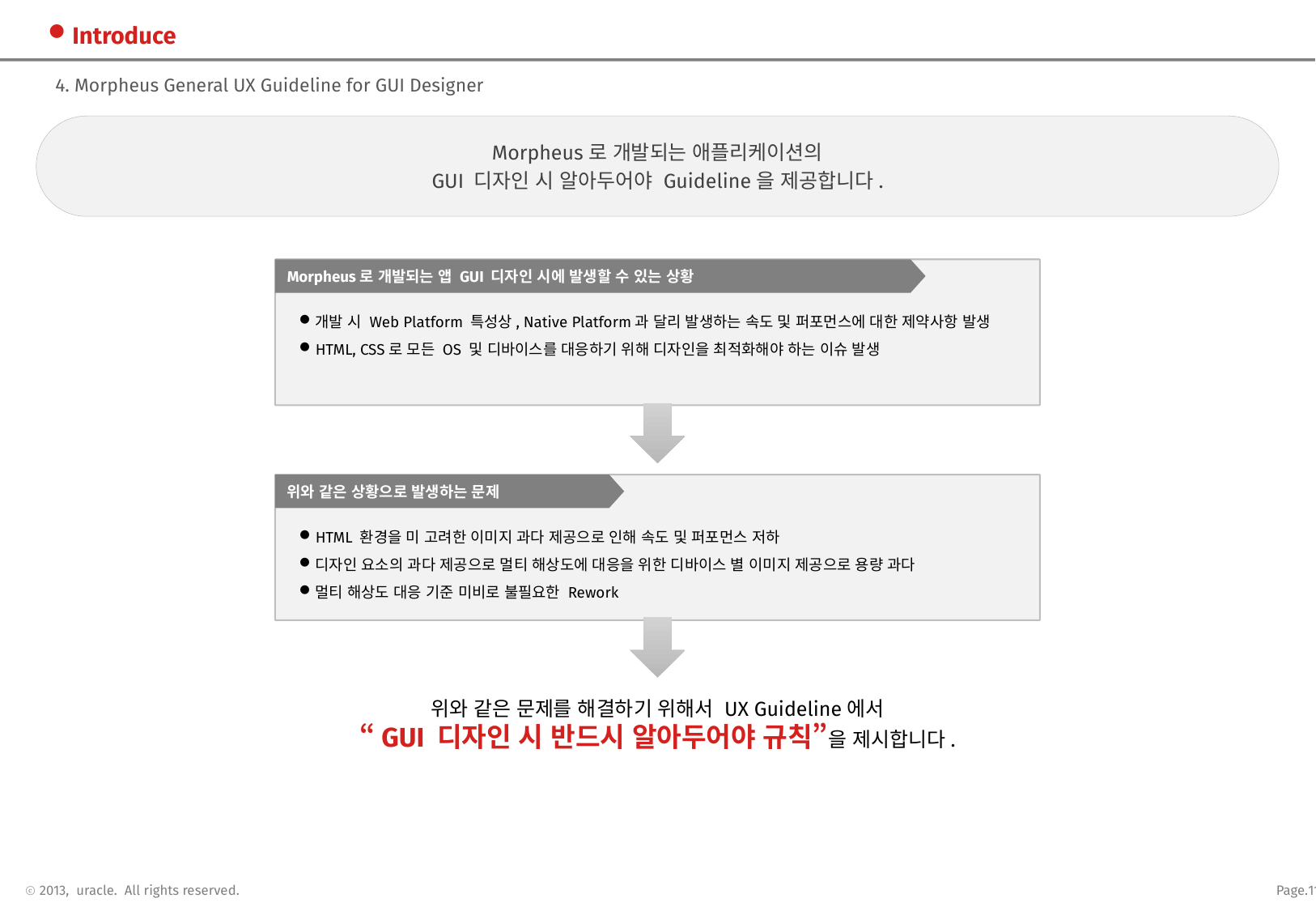

# Introduce
4. Morpheus General UX Guideline for GUI Designer
Morpheus로 개발되는 애플리케이션의
GUI 디자인 시 알아두어야 Guideline을 제공합니다.
Morpheus로 개발되는 앱 GUI 디자인 시에 발생할 수 있는 상황

개발 시 Web Platform 특성상, Native Platform과 달리 발생하는 속도 및 퍼포먼스에 대한 제약사항 발생
HTML, CSS로 모든 OS 및 디바이스를 대응하기 위해 디자인을 최적화해야 하는 이슈 발생

위와 같은 상황으로 발생하는 문제

HTML 환경을 미 고려한 이미지 과다 제공으로 인해 속도 및 퍼포먼스 저하
디자인 요소의 과다 제공으로 멀티 해상도에 대응을 위한 디바이스 별 이미지 제공으로 용량 과다
멀티 해상도 대응 기준 미비로 불필요한 Rework

위와 같은 문제를 해결하기 위해서 UX Guideline에서
“GUI 디자인 시 반드시 알아두어야 규칙”을 제시합니다.